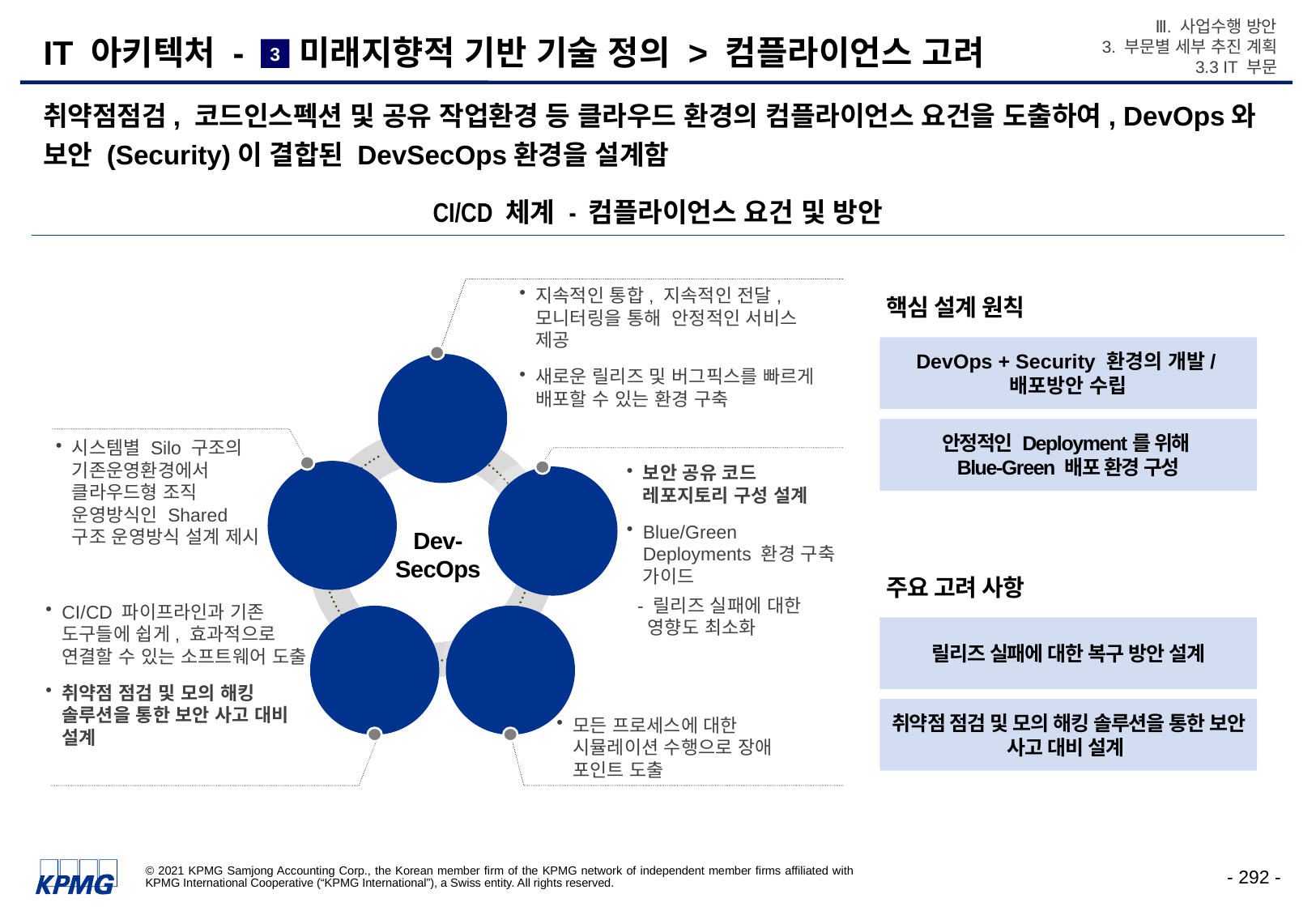

Ⅲ. 사업수행 방안
3. 부문별 세부 추진 계획
3.3 IT 부문
# IT 아키텍처 -     미래지향적 기반 기술 정의 > 컴플라이언스 고려
3
취약점점검, 코드인스펙션 및 공유 작업환경 등 클라우드 환경의 컴플라이언스 요건을 도출하여, DevOps와 보안 (Security)이 결합된 DevSecOps환경을 설계함
CI/CD 체계 - 컴플라이언스 요건 및 방안

지속적인 통합, 지속적인 전달, 모니터링을 통해  안정적인 서비스 제공
새로운 릴리즈 및 버그픽스를 빠르게 배포할 수 있는 환경 구축
핵심 설계 원칙
DevOps + Security 환경의 개발/배포방안 수립

DevOps
구축
안정적인 Deployment를 위해
Blue-Green 배포 환경 구성

시스템별 Silo 구조의 기존운영환경에서 클라우드형 조직 운영방식인 Shared 구조 운영방식 설계 제시

변화에 대한
계획 수립
보안 공유 코드 레포지토리 구성 설계
Blue/Green Deployments 환경 구축 가이드
  - 릴리즈 실패에 대한
    영향도 최소화
효율성 및
정확성을
위한 자동화
Dev-
SecOps
주요 고려 사항
CI/CD 파이프라인과 기존 도구들에 쉽게, 효과적으로 연결할 수 있는 소프트웨어 도출
취약점 점검 및 모의 해킹 솔루션을 통한 보안 사고 대비 설계

보안
소프트웨어
도구선택
프로세스
재배치
릴리즈 실패에 대한 복구 방안 설계

취약점 점검 및 모의 해킹 솔루션을 통한 보안 사고 대비 설계
모든 프로세스에 대한  시뮬레이션 수행으로 장애 포인트 도출